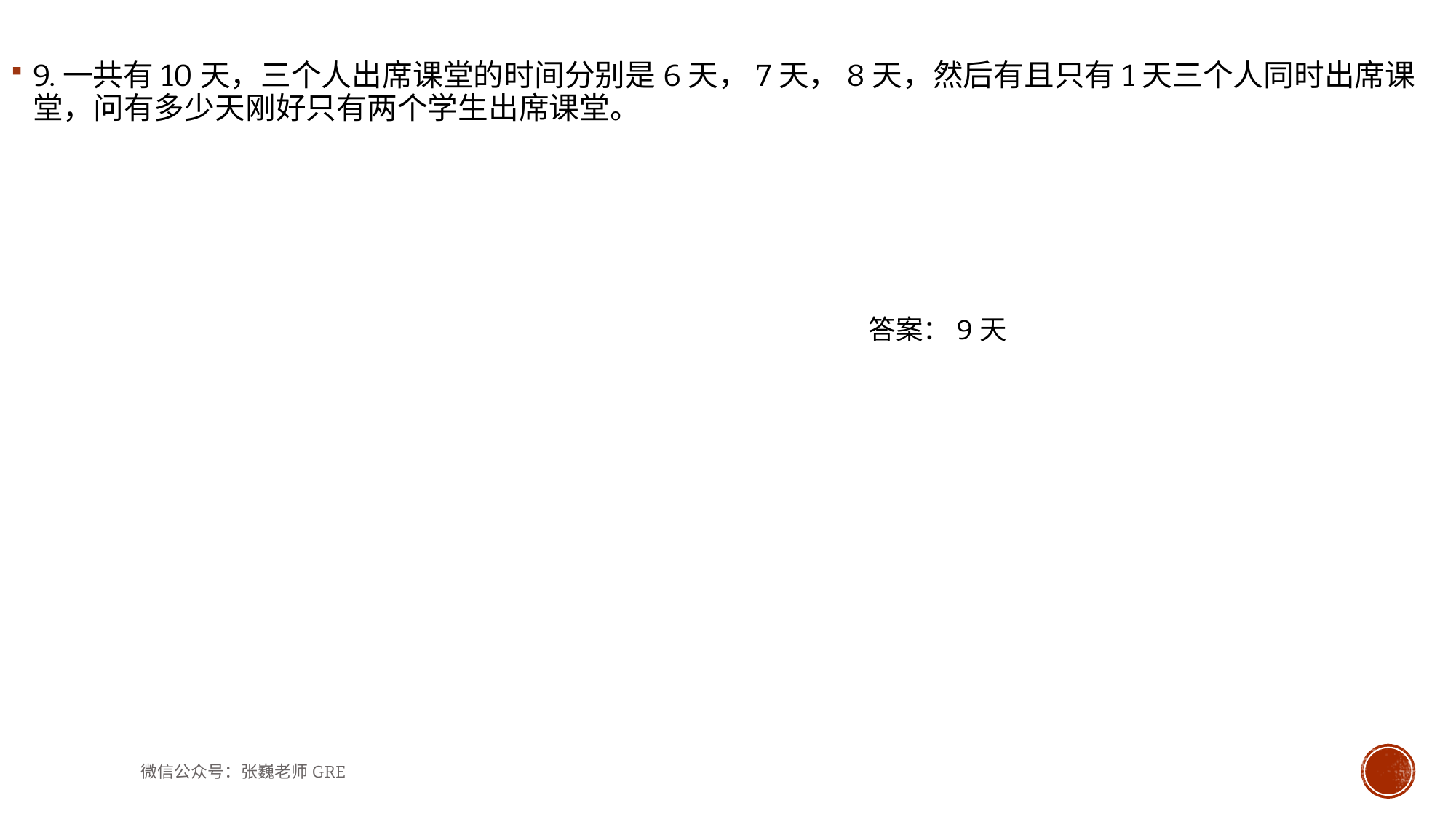

9.一共有10天，三个人出席课堂的时间分别是6天，7天，8天，然后有且只有1天三个人同时出席课堂，问有多少天刚好只有两个学生出席课堂。
答案：9天
微信公众号：张巍老师GRE